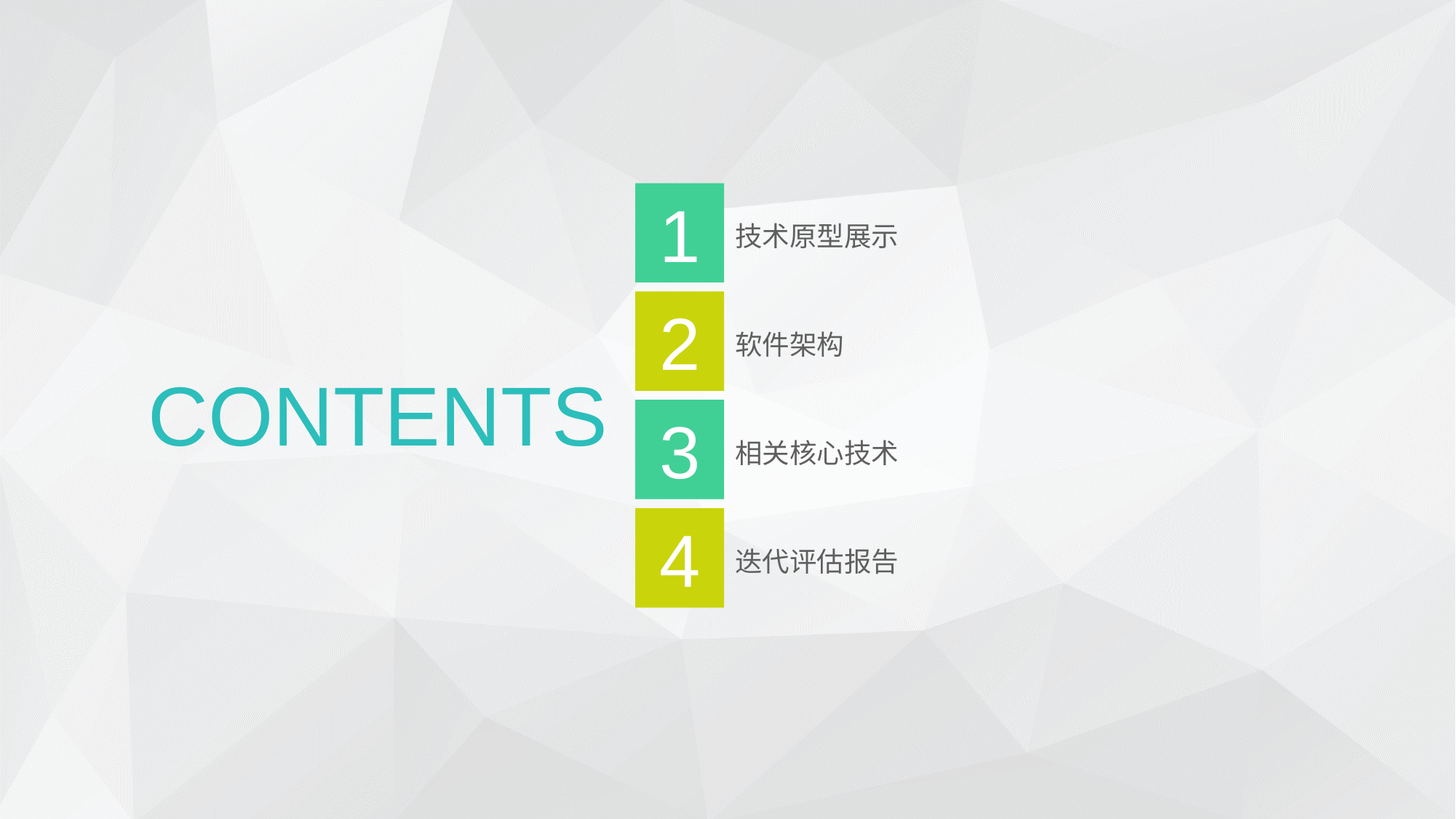

1
技术原型展示
2
软件架构
CONTENTS
3
相关核心技术
4
迭代评估报告